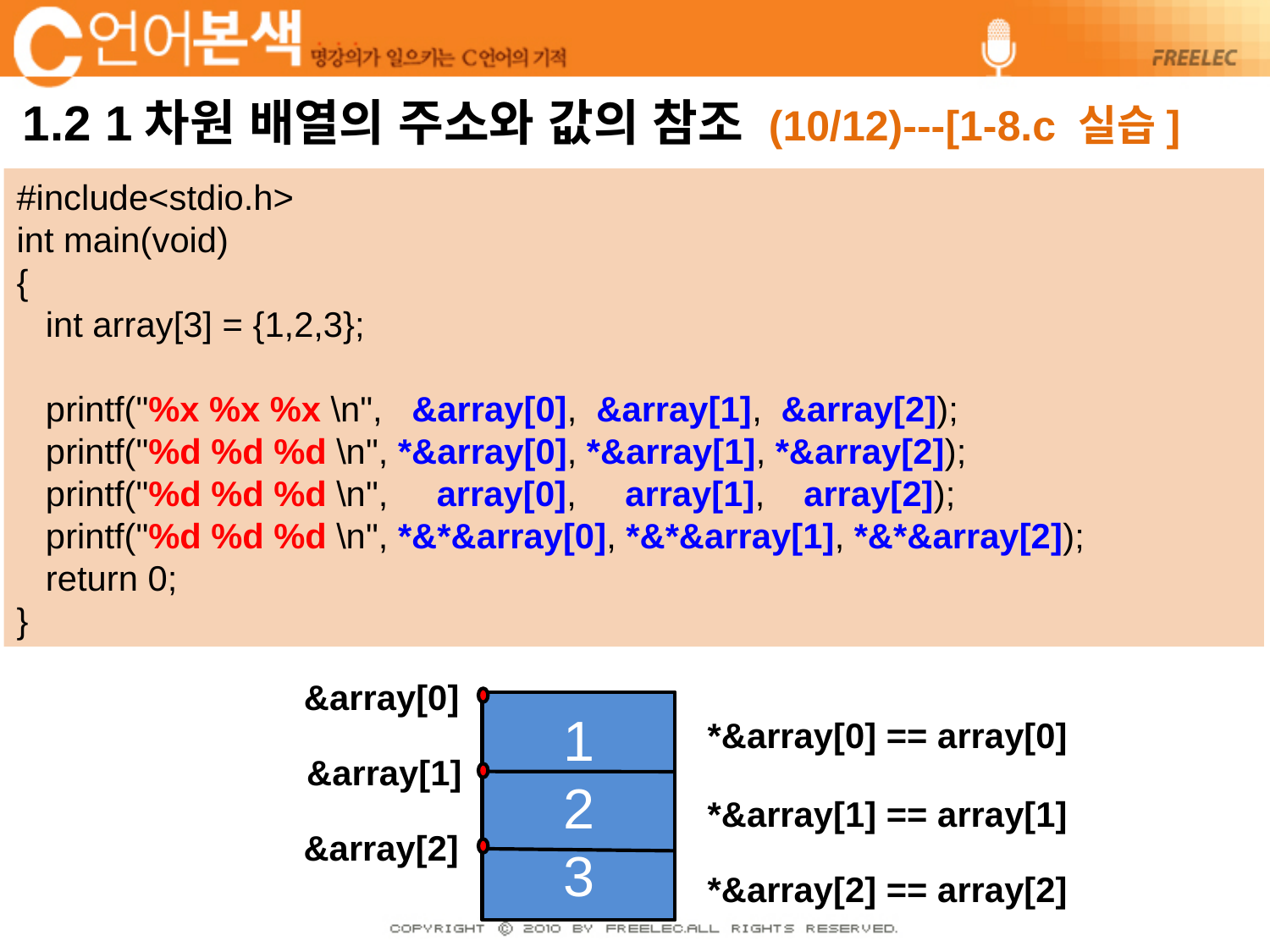

# 1.2 1차원 배열의 주소와 값의 참조 (10/12)---[1-8.c 실습]

#include<stdio.h>
int main(void)
{
   int array[3] = {1,2,3};

   printf("%x %x %x \n",   &array[0],  &array[1],  &array[2]);
   printf("%d %d %d \n", *&array[0], *&array[1], *&array[2]);
   printf("%d %d %d \n",     array[0],     array[1],    array[2]);
   printf("%d %d %d \n", *&*&array[0], *&*&array[1], *&*&array[2]);
   return 0;
}
&array[0]
1
2
3
*&array[0] == array[0]

&array[1]
*&array[1] == array[1]
&array[2]
*&array[2] == array[2]